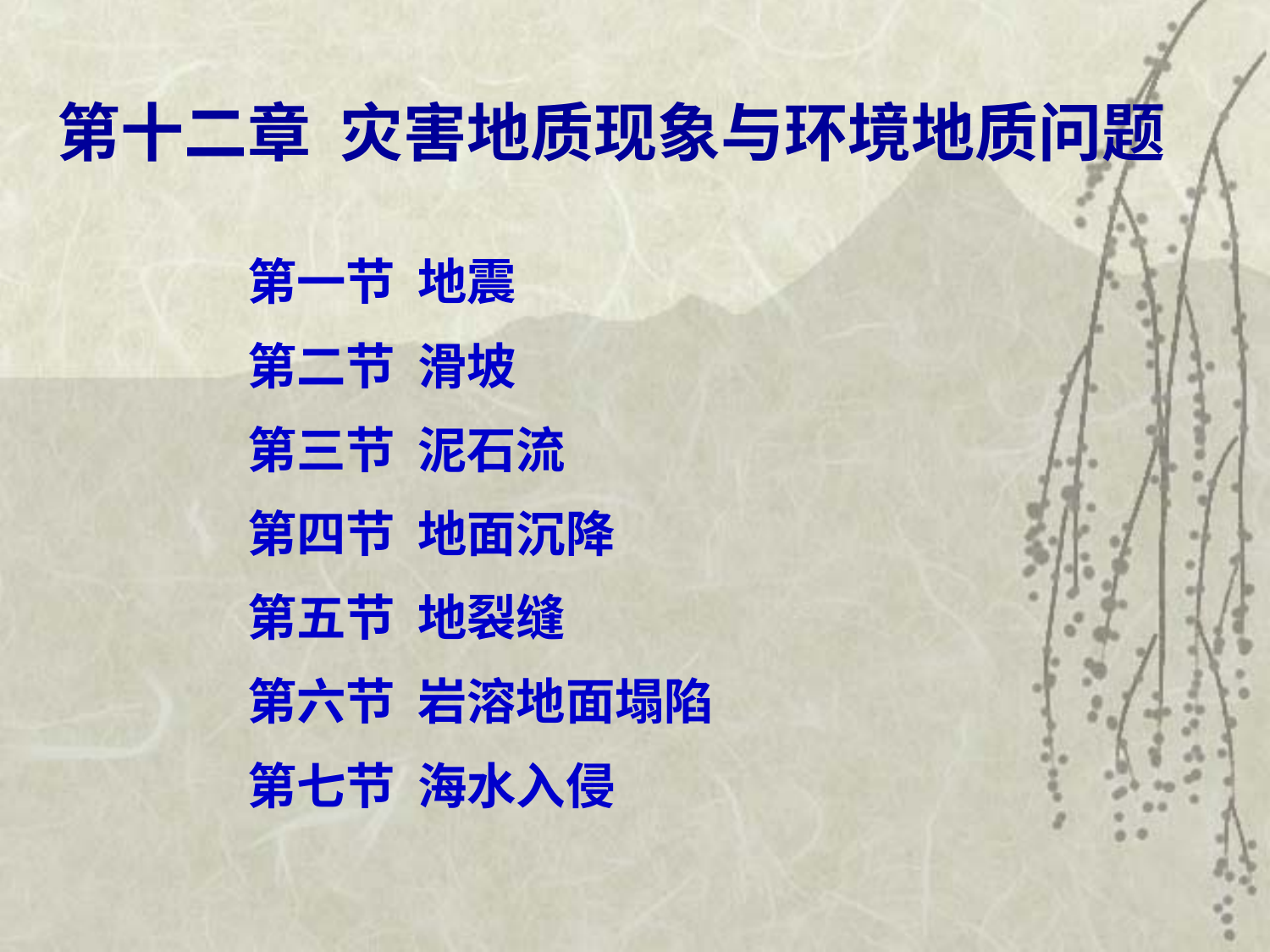

第十二章  灾害地质现象与环境地质问题
第一节  地震
第二节  滑坡
第三节  泥石流
第四节  地面沉降
第五节  地裂缝
第六节  岩溶地面塌陷
第七节  海水入侵